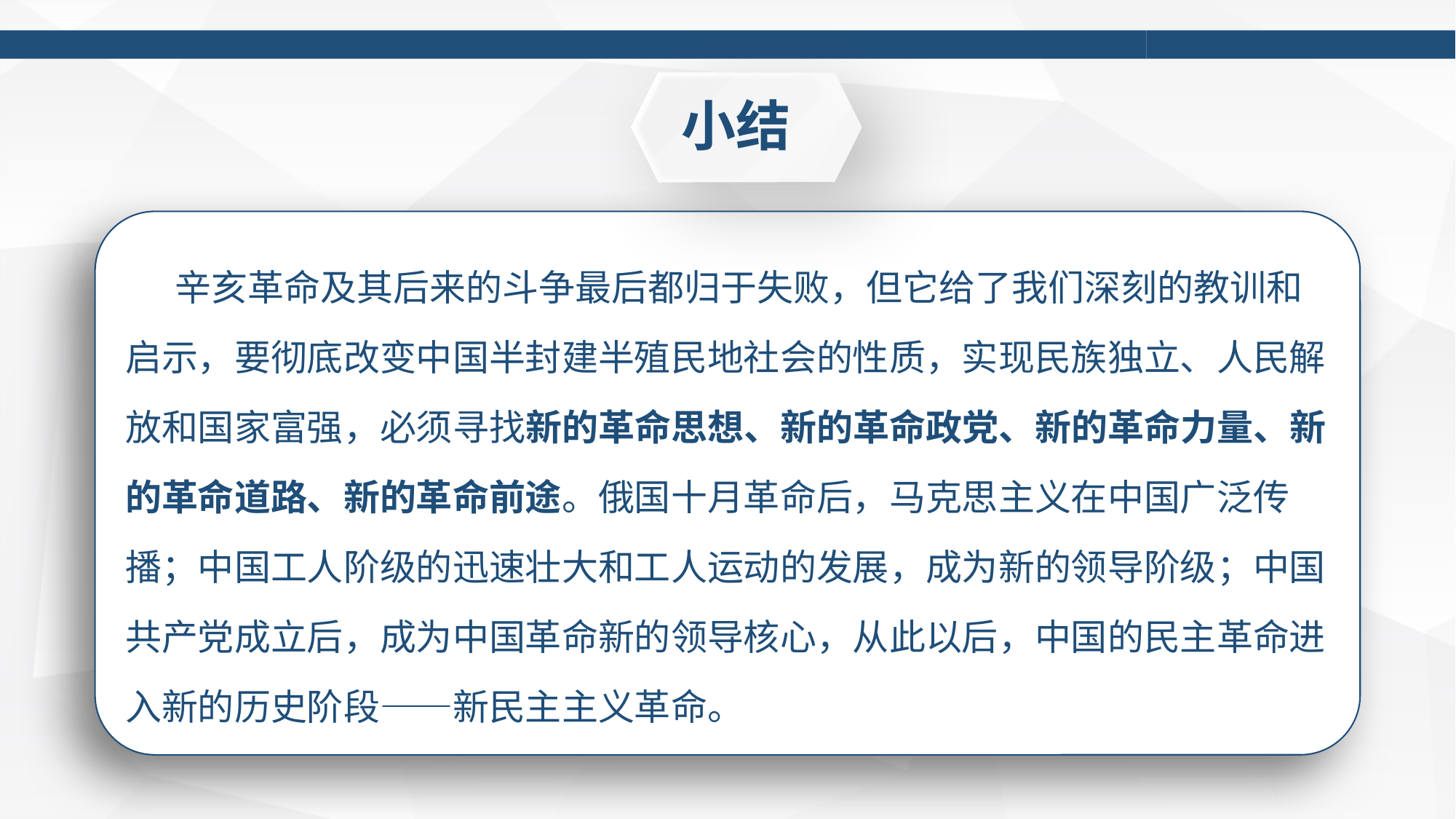

小结
     辛亥革命及其后来的斗争最后都归于失败，但它给了我们深刻的教训和启示，要彻底改变中国半封建半殖民地社会的性质，实现民族独立、人民解放和国家富强，必须寻找新的革命思想、新的革命政党、新的革命力量、新的革命道路、新的革命前途。俄国十月革命后，马克思主义在中国广泛传播；中国工人阶级的迅速壮大和工人运动的发展，成为新的领导阶级；中国共产党成立后，成为中国革命新的领导核心，从此以后，中国的民主革命进入新的历史阶段——新民主主义革命。